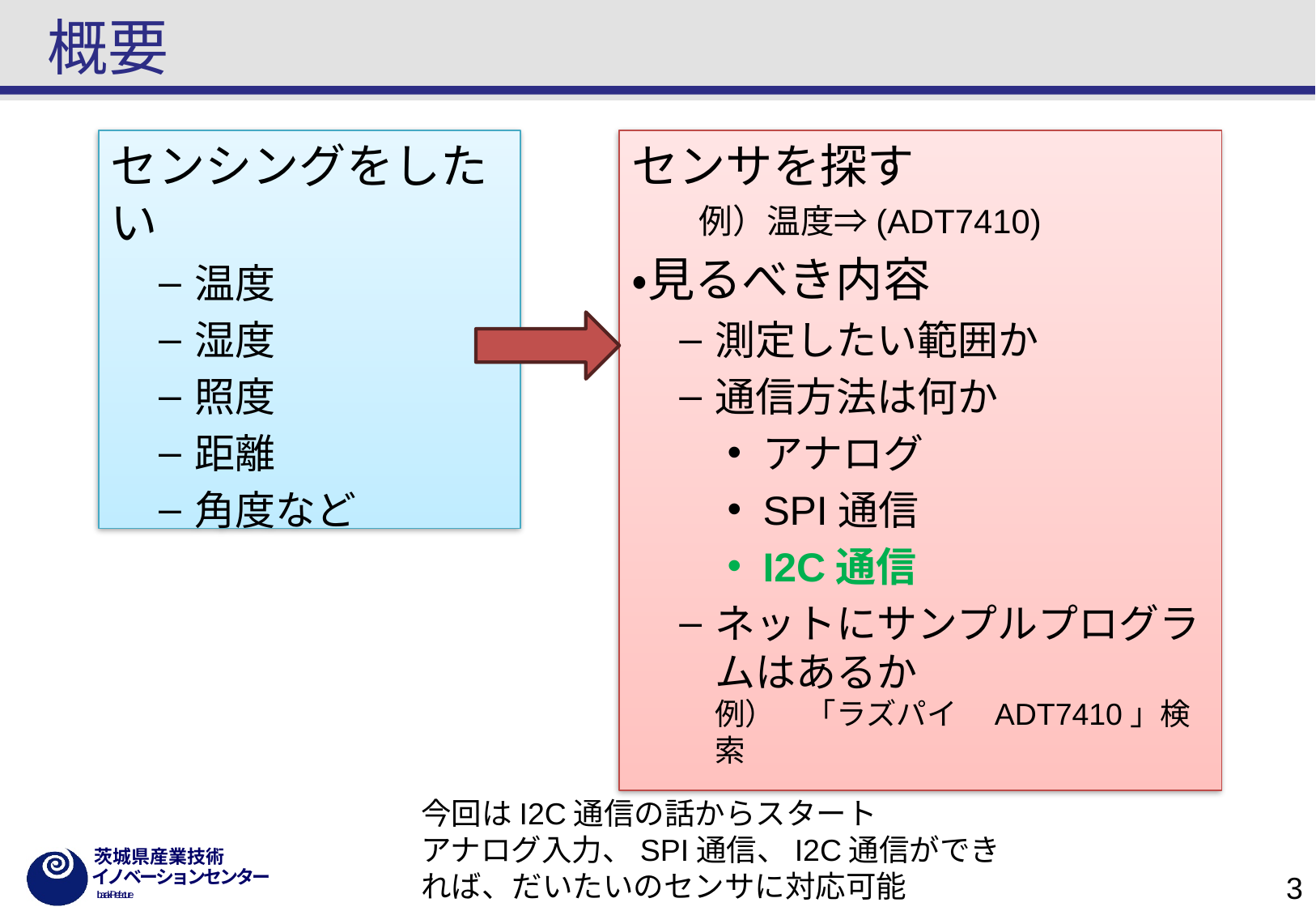

# 概要
センシングをしたい
温度
湿度
照度
距離
角度など
センサを探す
　　例）温度⇒(ADT7410)
・見るべき内容
測定したい範囲か
通信方法は何か
アナログ
SPI通信
I2C通信
ネットにサンプルプログラムはあるか
例）　「ラズパイ　ADT7410」検索

今回はI2C通信の話からスタート
アナログ入力、SPI通信、I2C通信ができれば、だいたいのセンサに対応可能
3
3